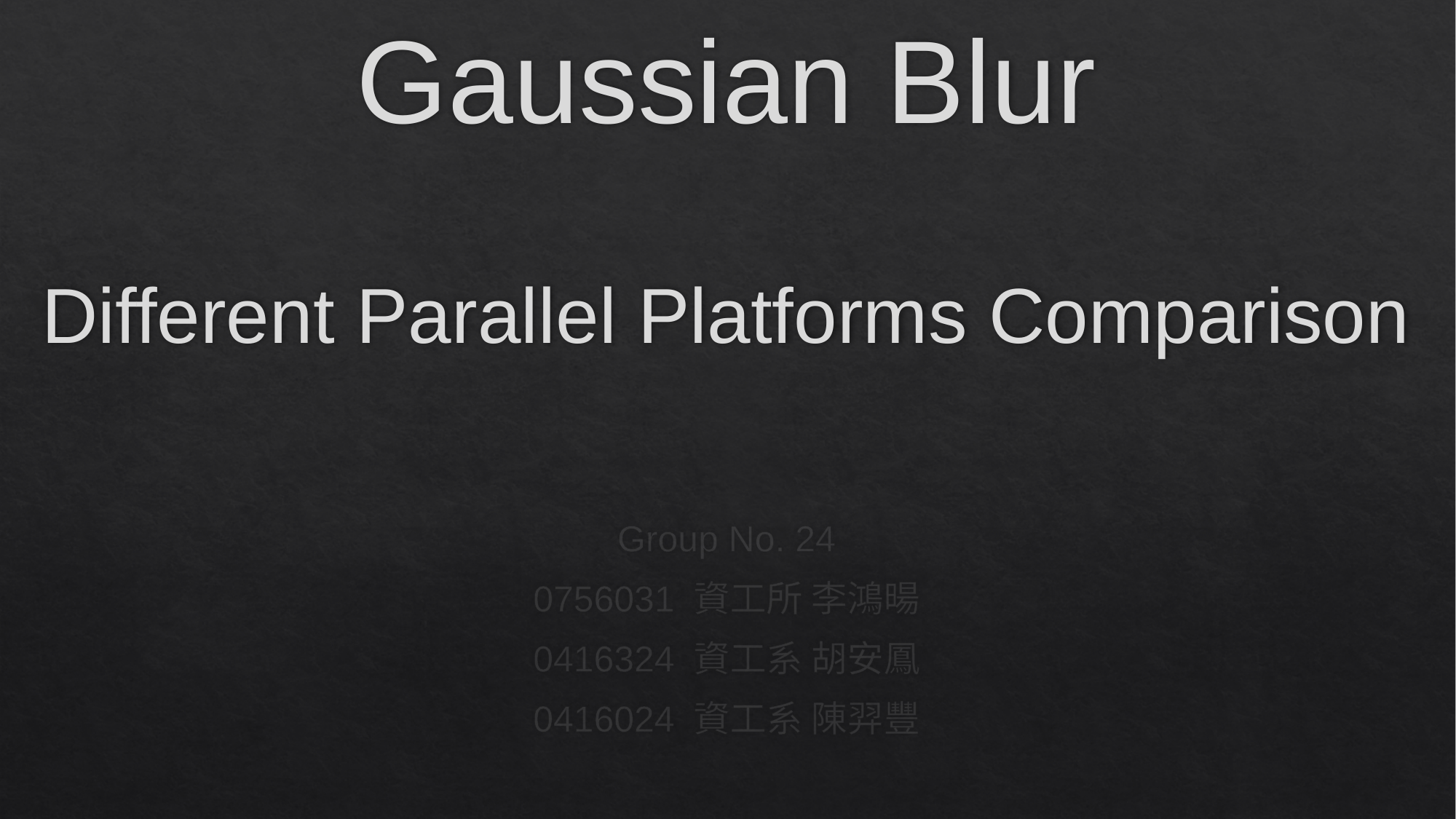

# Gaussian Blur Different Parallel Platforms Comparison
Group No. 24
0756031 資工所 李鴻暘
0416324 資工系 胡安鳳
0416024 資工系 陳羿豐